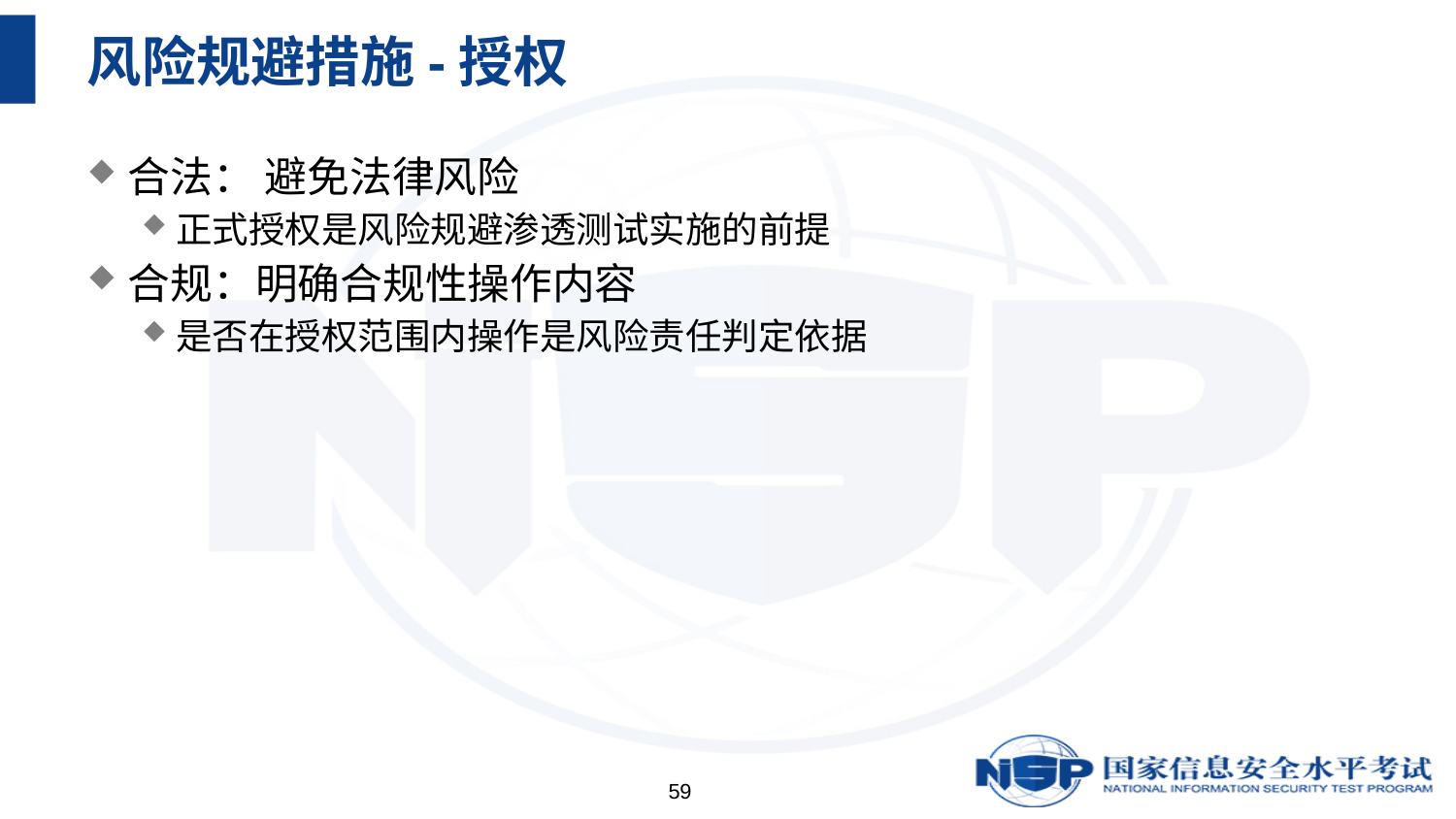

# 风险规避措施-授权
合法： 避免法律风险
正式授权是风险规避渗透测试实施的前提
合规：明确合规性操作内容
是否在授权范围内操作是风险责任判定依据